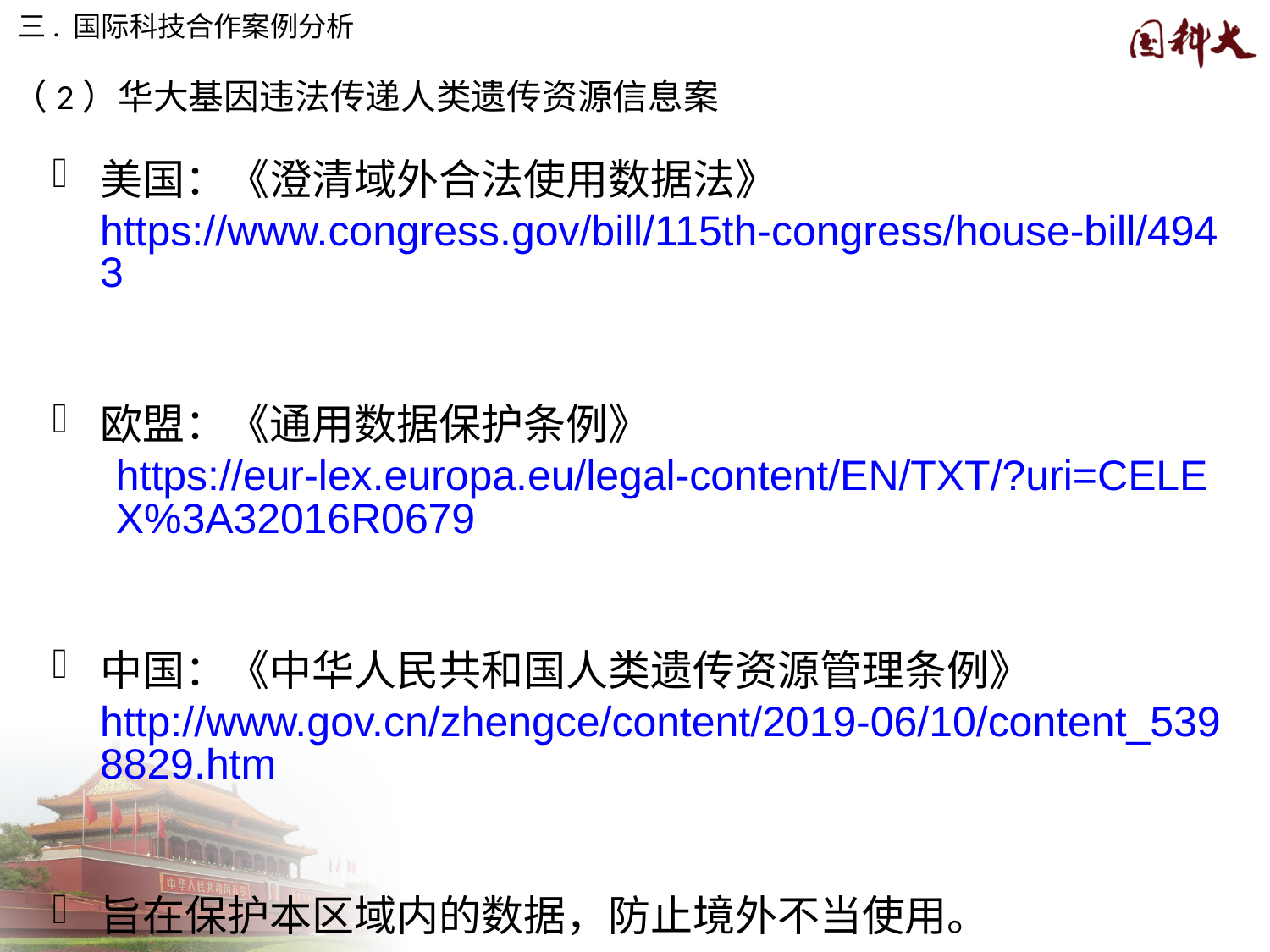

三. 国际科技合作案例分析
（2）华大基因违法传递人类遗传资源信息案

美国：《澄清域外合法使用数据法》https://www.congress.gov/bill/115th-congress/house-bill/4943

欧盟：《通用数据保护条例》
https://eur-lex.europa.eu/legal-content/EN/TXT/?uri=CELEX%3A32016R0679

中国：《中华人民共和国人类遗传资源管理条例》http://www.gov.cn/zhengce/content/2019-06/10/content_5398829.htm

旨在保护本区域内的数据，防止境外不当使用。